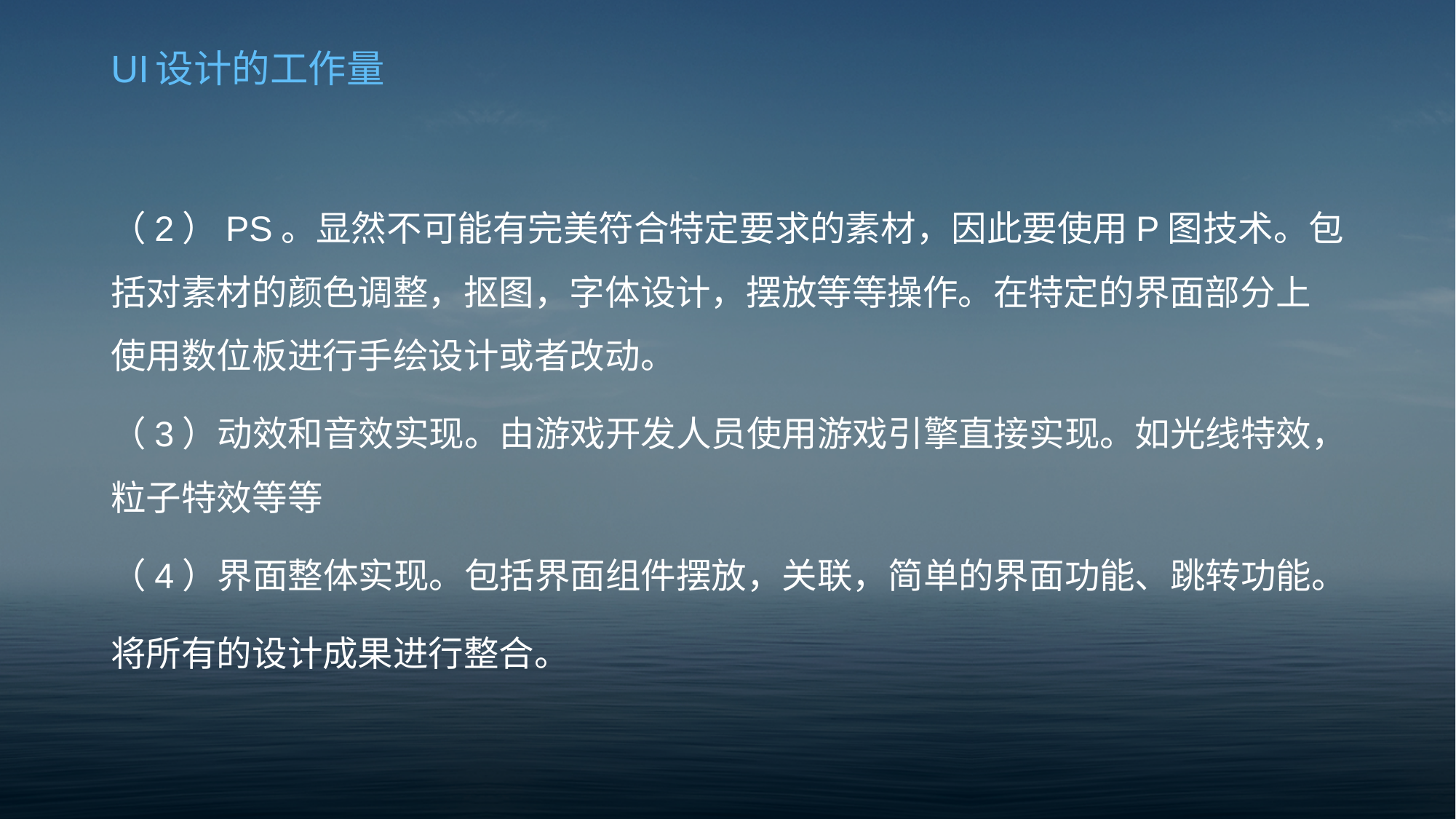

# UI设计的工作量
（2）PS。显然不可能有完美符合特定要求的素材，因此要使用P图技术。包括对素材的颜色调整，抠图，字体设计，摆放等等操作。在特定的界面部分上使用数位板进行手绘设计或者改动。
（3）动效和音效实现。由游戏开发人员使用游戏引擎直接实现。如光线特效，粒子特效等等
（4）界面整体实现。包括界面组件摆放，关联，简单的界面功能、跳转功能。
将所有的设计成果进行整合。